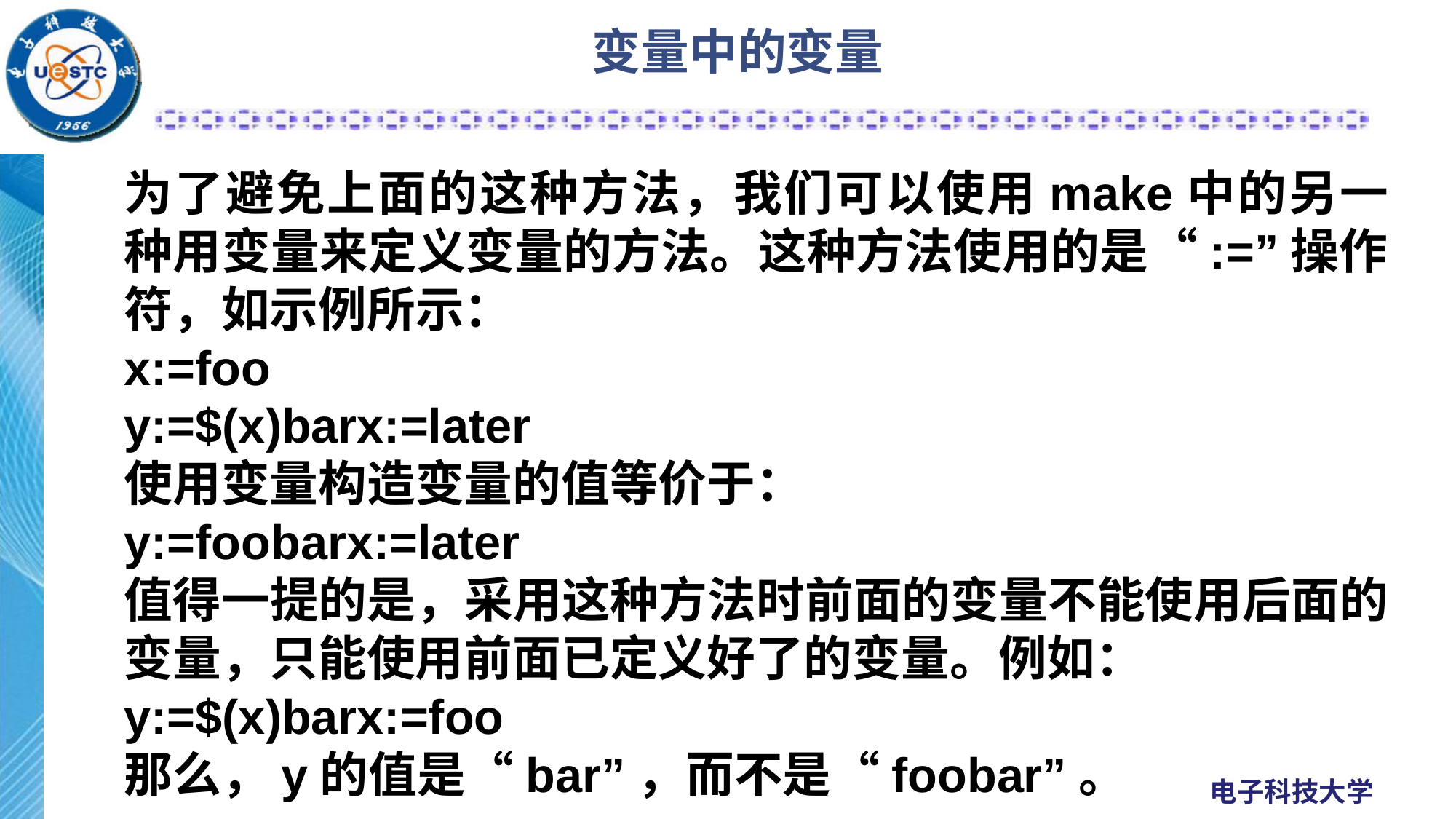

# 变量中的变量
为了避免上面的这种方法，我们可以使用make中的另一种用变量来定义变量的方法。这种方法使用的是“:=”操作符，如示例所示：
x:=foo
y:=$(x)barx:=later
使用变量构造变量的值等价于：
y:=foobarx:=later
值得一提的是，采用这种方法时前面的变量不能使用后面的变量，只能使用前面已定义好了的变量。例如：
y:=$(x)barx:=foo
那么，y的值是“bar”，而不是“foobar”。